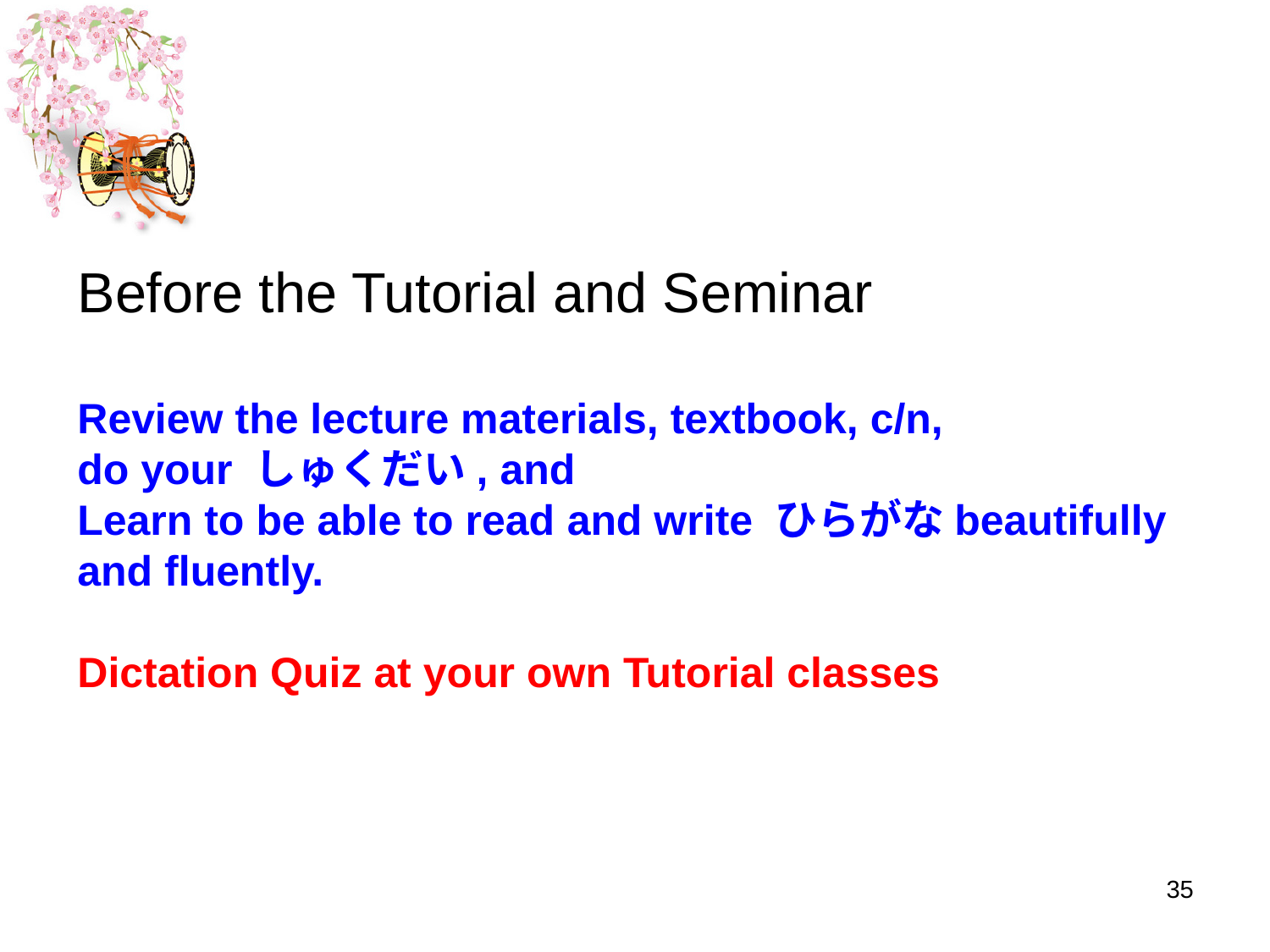

# Before the Tutorial and Seminar Review the lecture materials, textbook, c/n, do your しゅくだい, and Learn to be able to read and write ひらがなbeautifully and fluently. Dictation Quiz at your own Tutorial classes
35